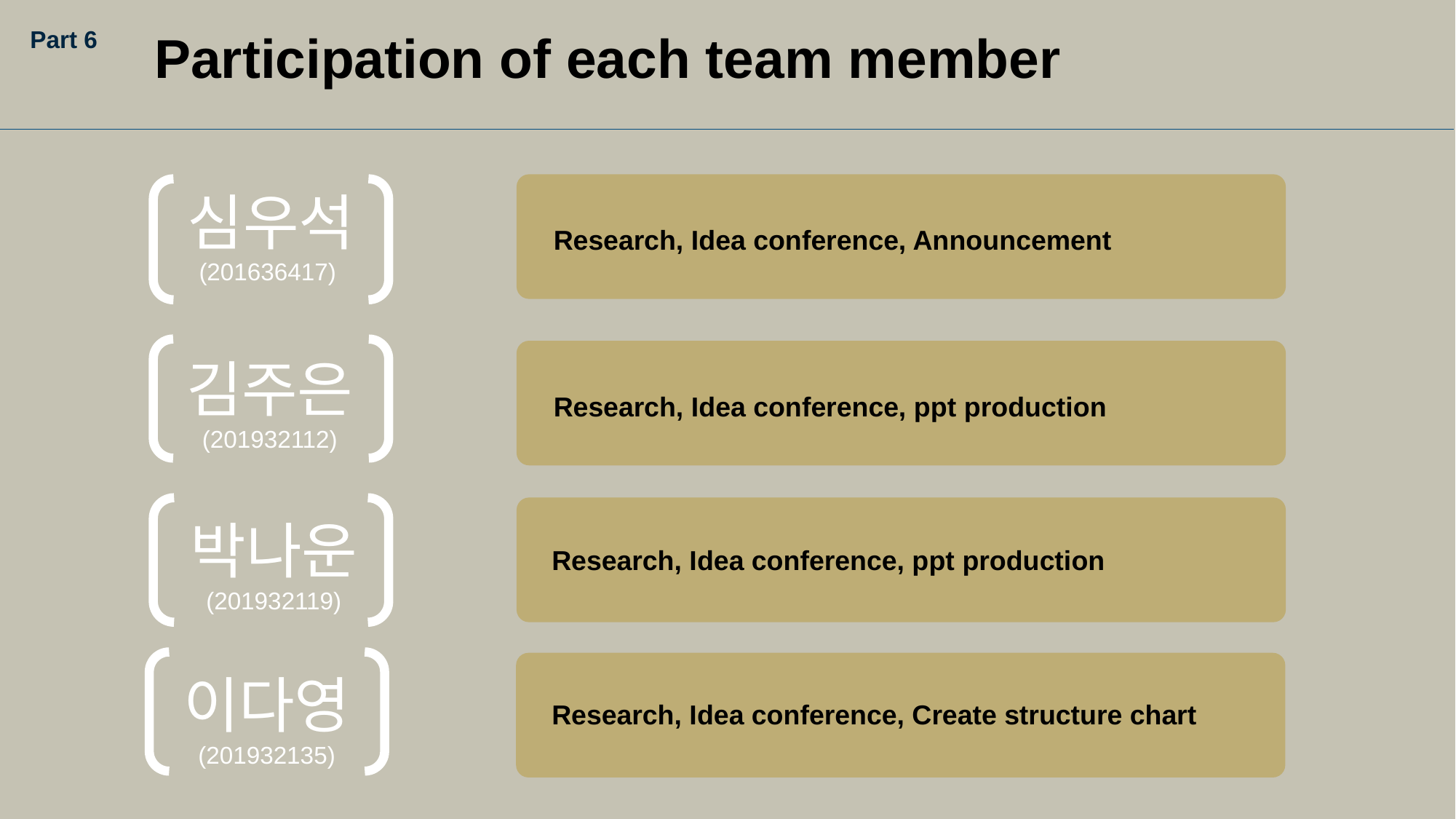

Participation of each team member

Part 6

심우석
(201636417)

Research, Idea conference, Announcement

박나운
(201932119)

김주은
(201932112)

Research, Idea conference, ppt production

이다영
(201932135)
Research, Idea conference, ppt production

Research, Idea conference, Create structure chart